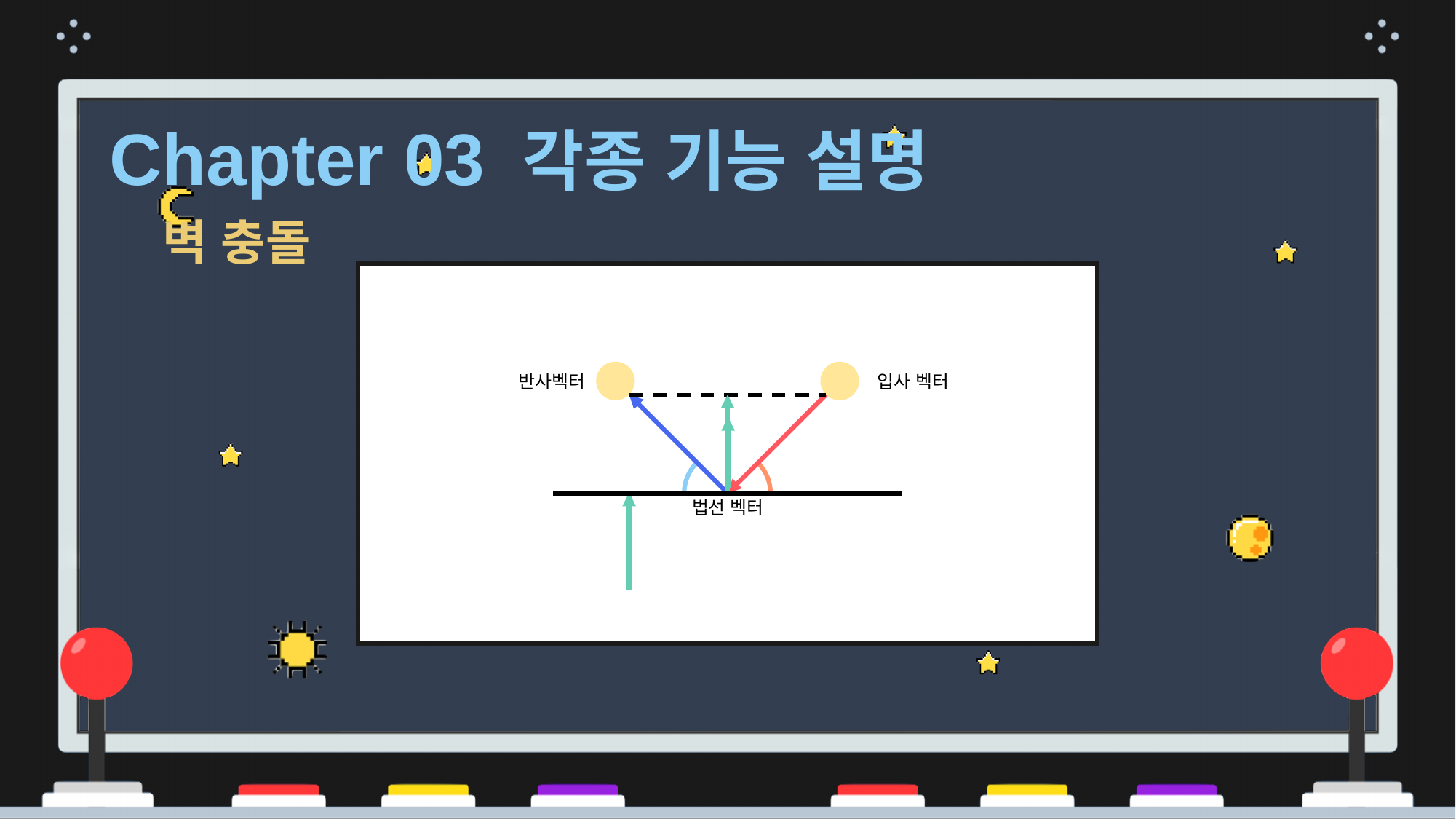

Chapter 03 각종 기능 설명
벽 충돌

반사벡터
입사 벡터

법선 벡터